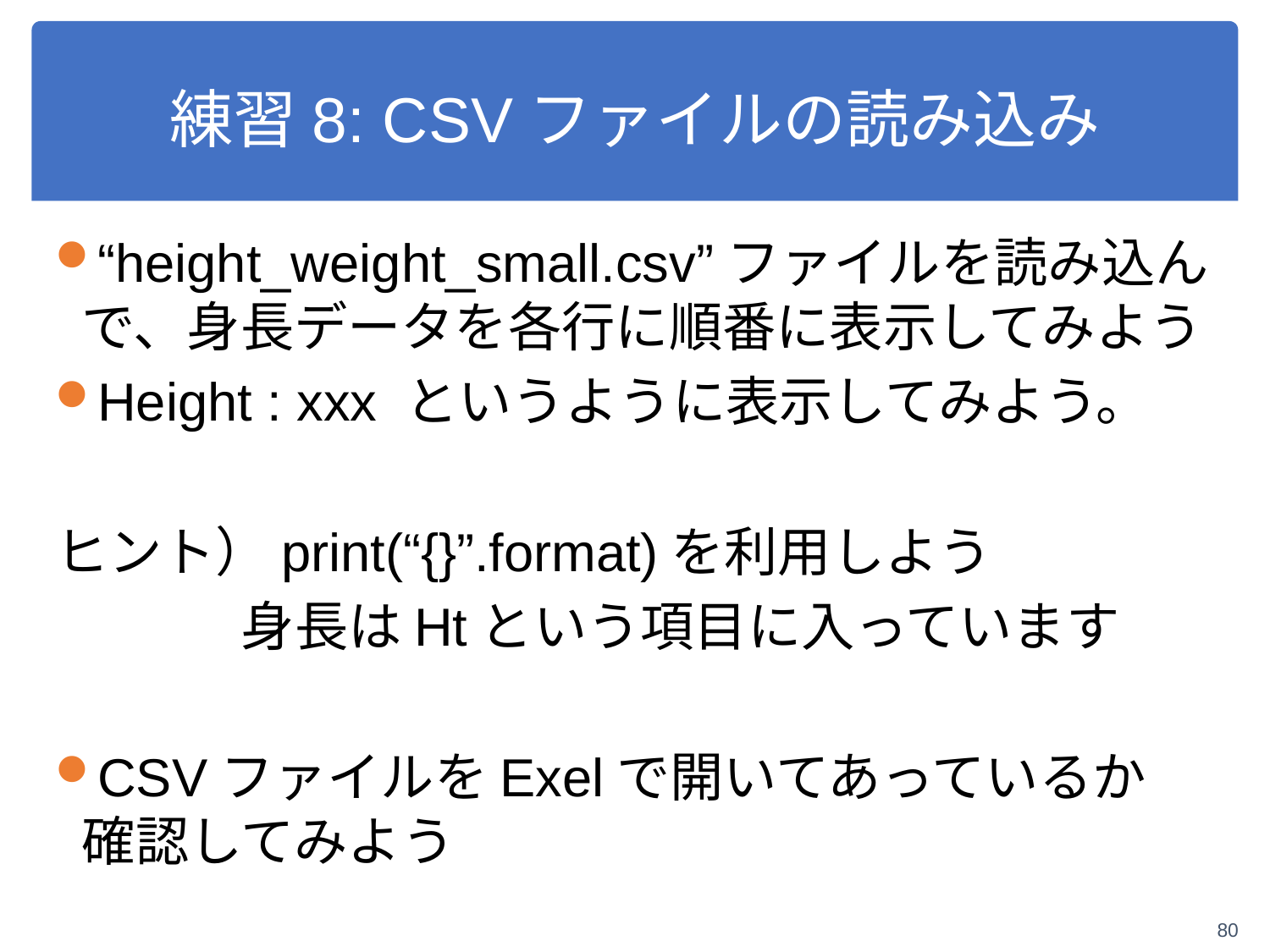

# 練習8: CSVファイルの読み込み
“height_weight_small.csv”ファイルを読み込んで、身長データを各行に順番に表示してみよう
Height : xxx というように表示してみよう。

ヒント）print(“{}”.format)を利用しよう
	　 身長はHtという項目に入っています

CSVファイルをExelで開いてあっているか
確認してみよう

80